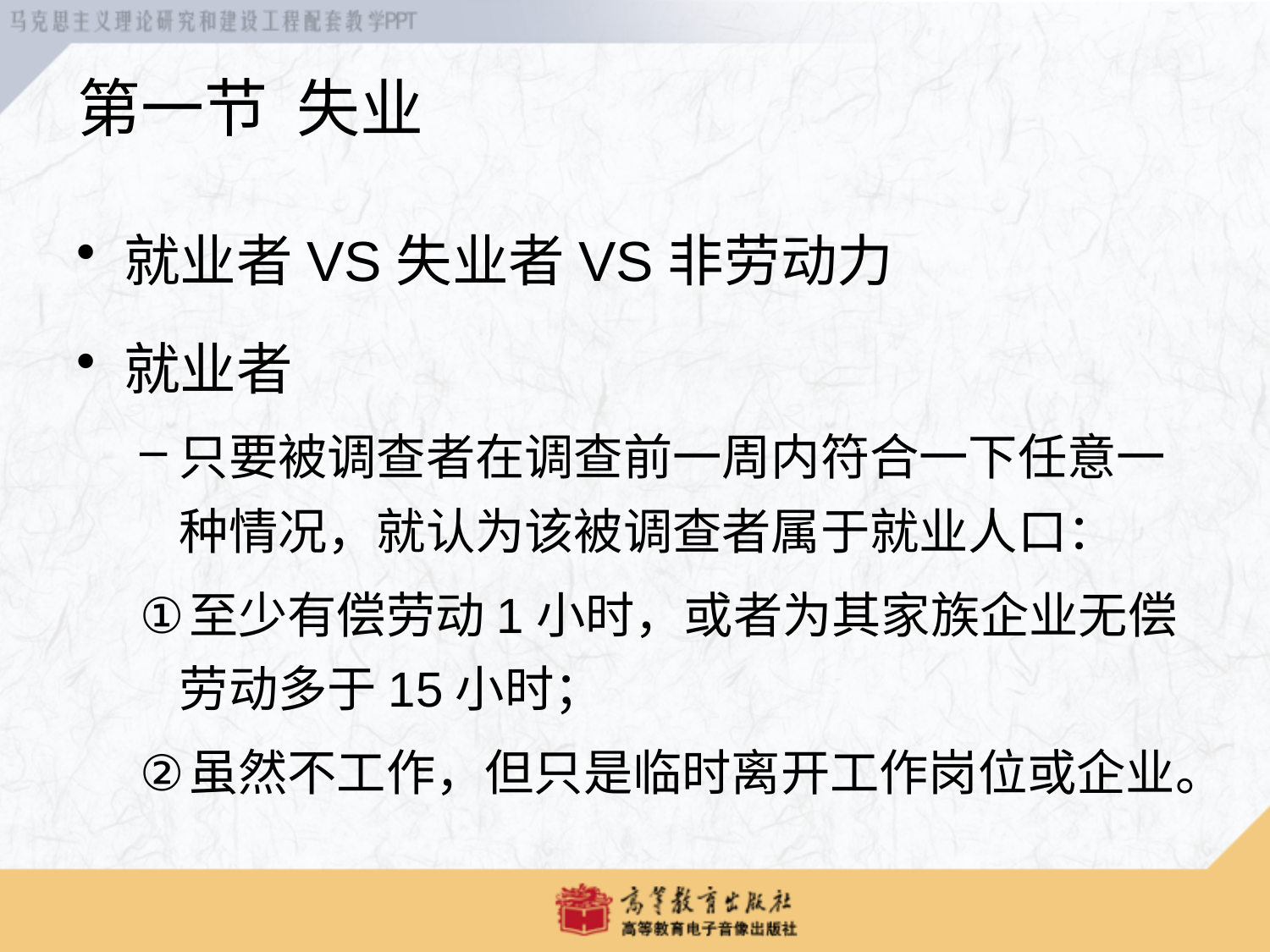

# 第一节  失业

就业者VS失业者VS非劳动力

就业者
只要被调查者在调查前一周内符合一下任意一种情况，就认为该被调查者属于就业人口：
至少有偿劳动1小时，或者为其家族企业无偿劳动多于15小时；
虽然不工作，但只是临时离开工作岗位或企业。